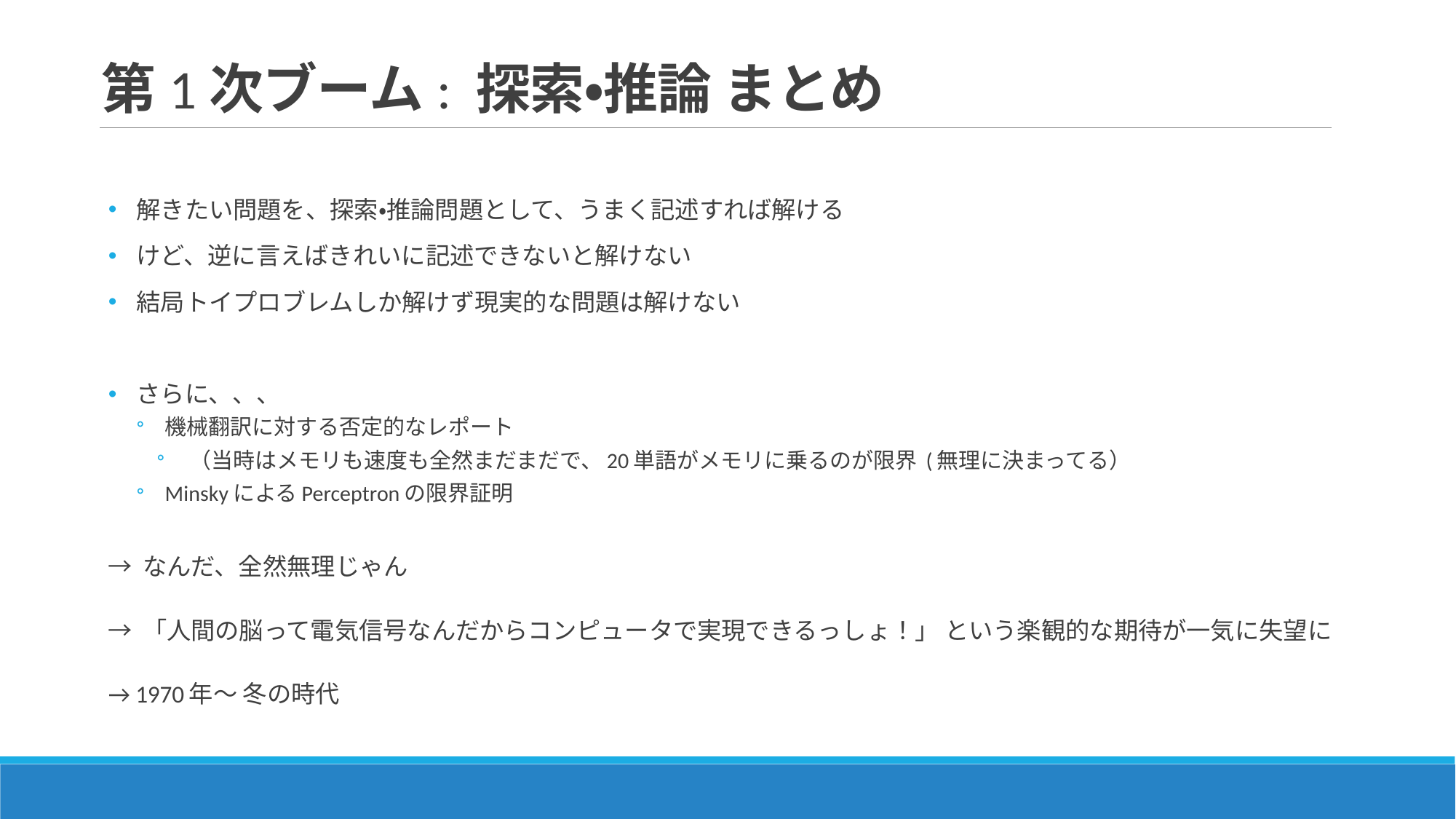

# 第1次ブーム: 探索・推論 まとめ

解きたい問題を、探索・推論問題として、うまく記述すれば解ける
けど、逆に言えばきれいに記述できないと解けない
結局トイプロブレムしか解けず現実的な問題は解けない

さらに、、、
機械翻訳に対する否定的なレポート
（当時はメモリも速度も全然まだまだで、20単語がメモリに乗るのが限界 (無理に決まってる）
MinskyによるPerceptronの限界証明
→ なんだ、全然無理じゃん
→ 「人間の脳って電気信号なんだからコンピュータで実現できるっしょ！」 という楽観的な期待が一気に失望に
→ 1970年〜 冬の時代